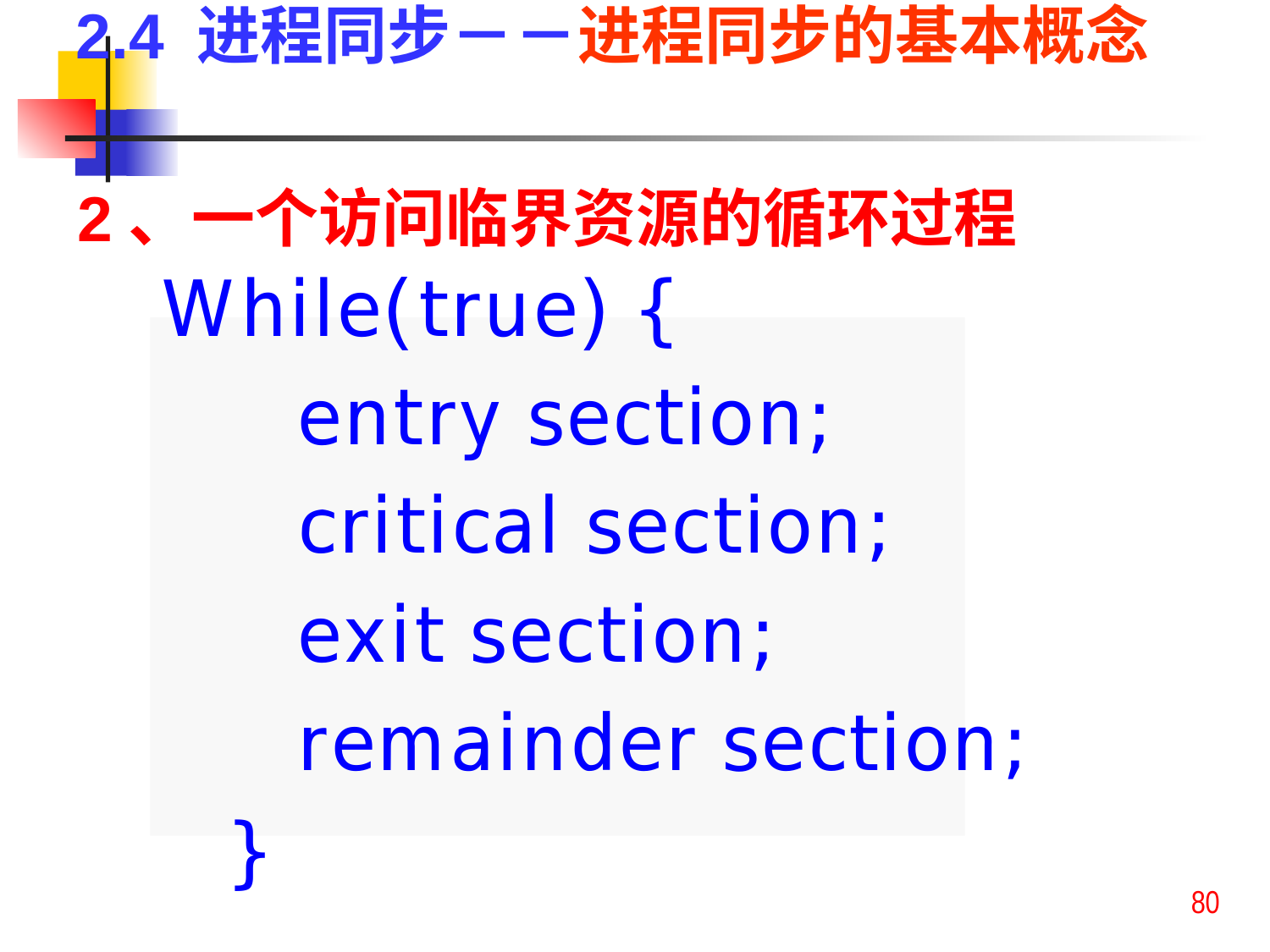

2.4 进程同步－－进程同步的基本概念
2、一个访问临界资源的循环过程
While(true) {
      entry section;
      critical section;
      exit section;
      remainder section;
   }
80